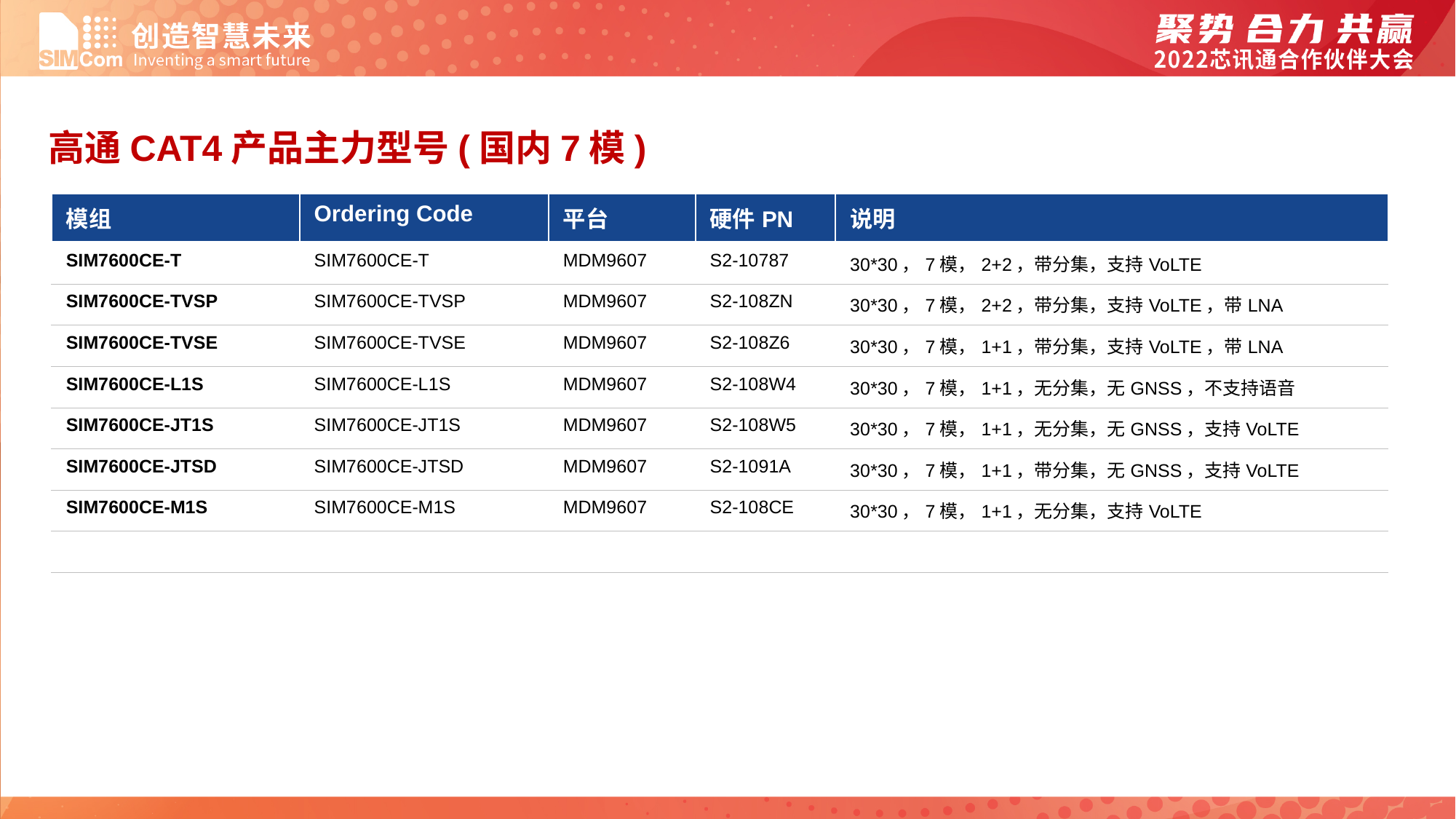

高通CAT4产品主力型号(国内7模)
| 模组 | Ordering Code | 平台 | 硬件PN | 说明 |
| --- | --- | --- | --- | --- |
| SIM7600CE-T | SIM7600CE-T | MDM9607 | S2-10787 | 30\*30，7模，2+2，带分集，支持VoLTE |
| SIM7600CE-TVSP | SIM7600CE-TVSP | MDM9607 | S2-108ZN | 30\*30，7模，2+2，带分集，支持VoLTE，带LNA |
| SIM7600CE-TVSE | SIM7600CE-TVSE | MDM9607 | S2-108Z6 | 30\*30，7模，1+1，带分集，支持VoLTE，带LNA |
| SIM7600CE-L1S | SIM7600CE-L1S | MDM9607 | S2-108W4 | 30\*30，7模，1+1，无分集，无GNSS，不支持语音 |
| SIM7600CE-JT1S | SIM7600CE-JT1S | MDM9607 | S2-108W5 | 30\*30，7模，1+1，无分集，无GNSS，支持VoLTE |
| SIM7600CE-JTSD | SIM7600CE-JTSD | MDM9607 | S2-1091A | 30\*30，7模，1+1，带分集，无GNSS，支持VoLTE |
| SIM7600CE-M1S | SIM7600CE-M1S | MDM9607 | S2-108CE | 30\*30，7模，1+1，无分集，支持VoLTE |
|  |  |  |  |  |